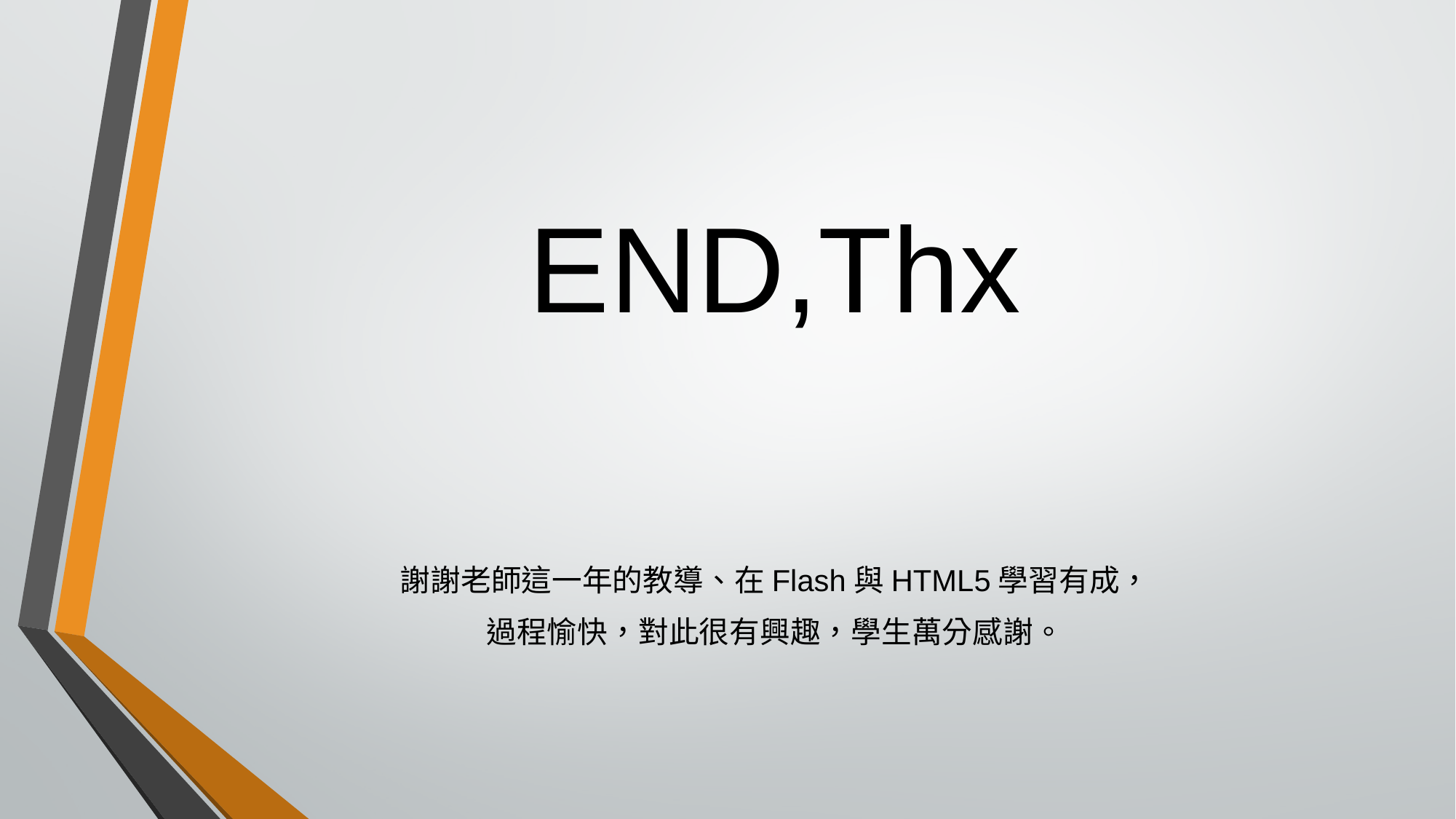

# END,Thx
謝謝老師這一年的教導、在Flash與HTML5學習有成，
過程愉快，對此很有興趣，學生萬分感謝。